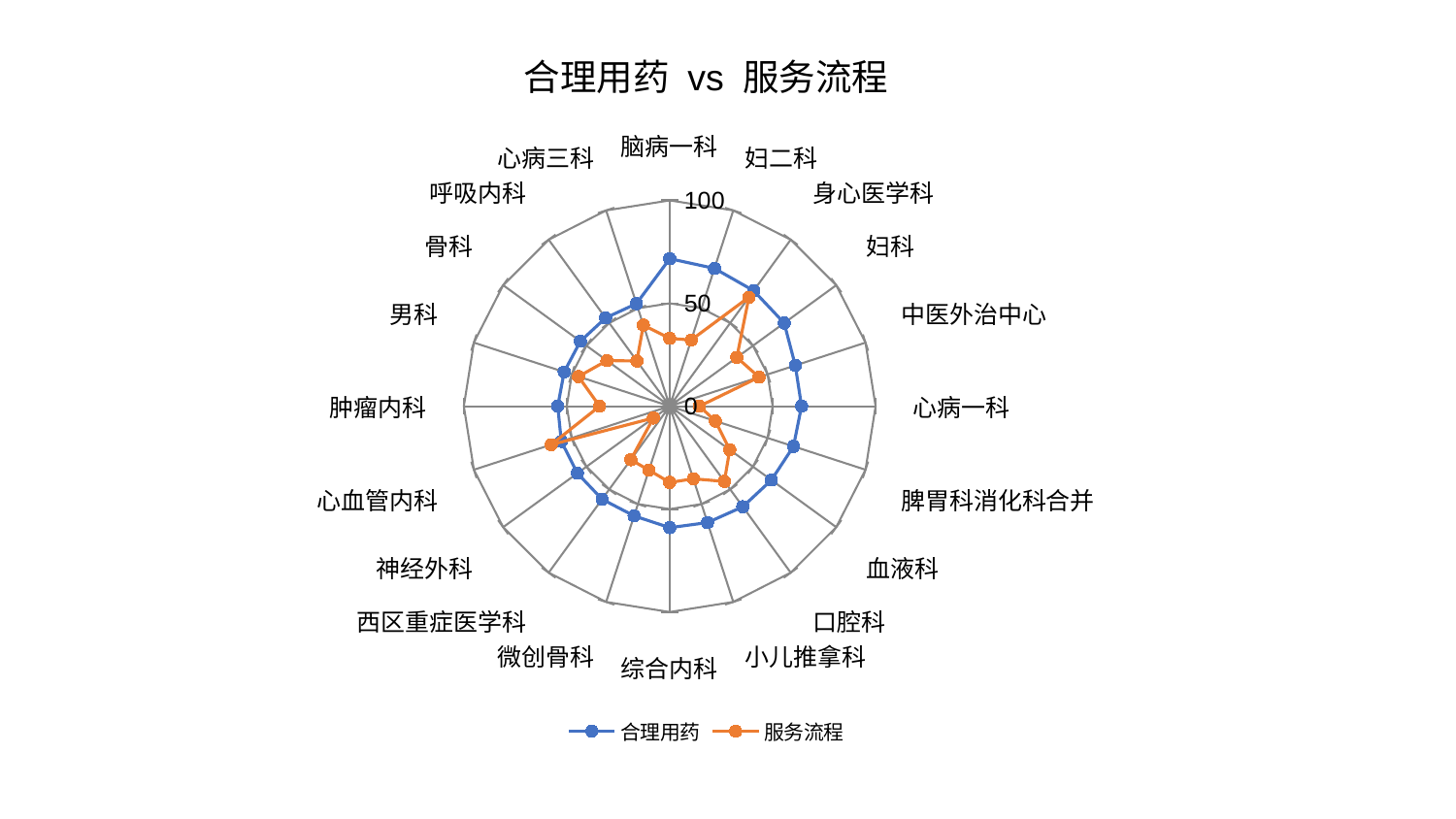

### Chart: 合理用药 vs 服务流程

| Category | 合理用药 | 服务流程 |
|---|---|---|
| 脑病一科 | 71.6639024736335 | 32.95532973282308 |
| 妇二科 | 70.38324519437349 | 33.81623440608744 |
| 身心医学科 | 69.38008997161117 | 65.47152460522824 |
| 妇科 | 68.75060201951351 | 40.3117493917378 |
| 中医外治中心 | 64.14823576367147 | 45.636681123846536 |
| 心病一科 | 64.057529021277 | 14.428290667861042 |
| 脾胃科消化科合并 | 63.24208763827139 | 23.311369090106624 |
| 血液科 | 61.06929683474816 | 36.0446645184997 |
| 口腔科 | 60.40592288955016 | 45.18747761430103 |
| 小儿推拿科 | 59.461087102179874 | 37.101324064782446 |
| 综合内科 | 59.04293675236413 | 37.0649743628547 |
| 微创骨科 | 56.03891830700941 | 32.67809078946474 |
| 西区重症医学科 | 55.88841929126623 | 32.16520073777793 |
| 神经外科 | 55.438058285373415 | 9.802736808339237 |
| 心血管内科 | 55.36502999607457 | 60.542398441693756 |
| 肿瘤内科 | 54.37712433625622 | 34.06859878237904 |
| 男科 | 53.91073856387467 | 46.60703960219209 |
| 骨科 | 53.653901402481225 | 37.72421543078148 |
| 呼吸内科 | 53.016575294289666 | 27.1533298012566 |
| 心病三科 | 52.38083549969297 | 41.432701405016495 |
54